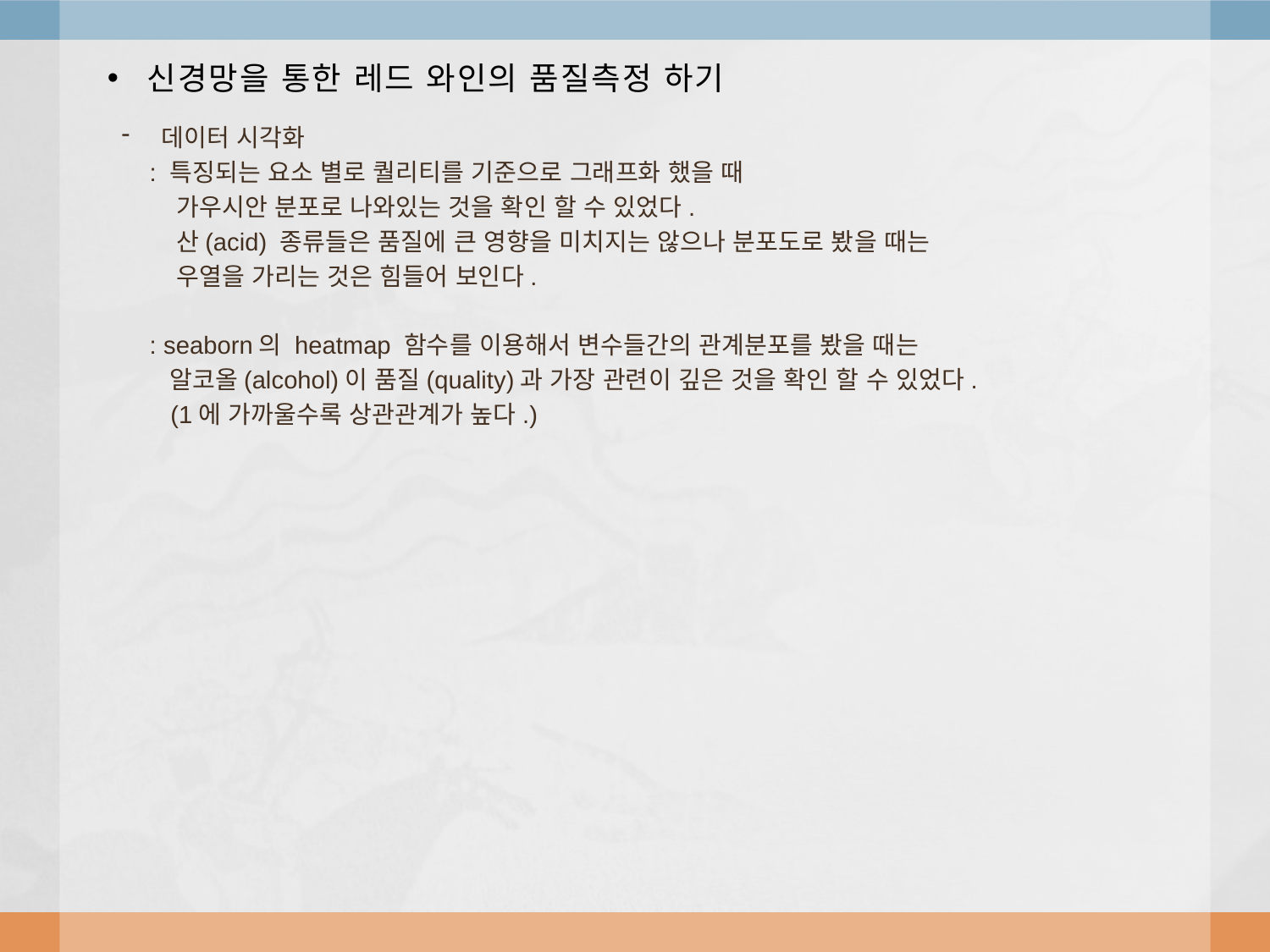

# 신경망을 통한 레드 와인의 품질측정 하기
데이터 시각화
    : 특징되는 요소 별로 퀄리티를 기준으로 그래프화 했을 때
       가우시안 분포로 나와있는 것을 확인 할 수 있었다.
       산(acid) 종류들은 품질에 큰 영향을 미치지는 않으나 분포도로 봤을 때는
       우열을 가리는 것은 힘들어 보인다.

    : seaborn의 heatmap 함수를 이용해서 변수들간의 관계분포를 봤을 때는
      알코올(alcohol)이 품질(quality)과 가장 관련이 깊은 것을 확인 할 수 있었다.
       (1에 가까울수록 상관관계가 높다.)